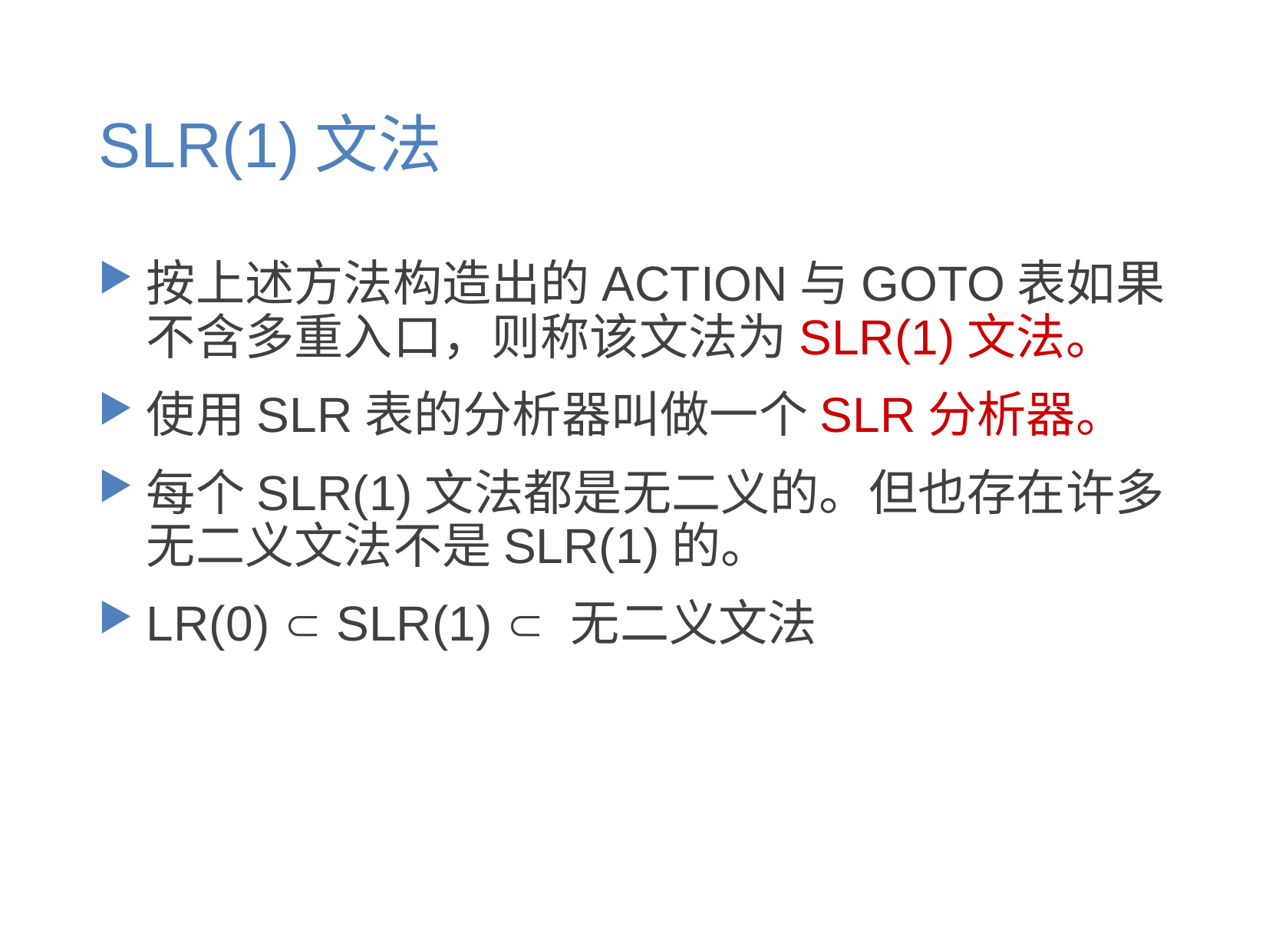

# SLR(1)文法
按上述方法构造出的ACTION与GOTO表如果不含多重入口，则称该文法为SLR(1)文法。
使用SLR表的分析器叫做一个SLR分析器。
每个SLR(1)文法都是无二义的。但也存在许多无二义文法不是SLR(1)的。
LR(0) ⊂ SLR(1) ⊂ 无二义文法